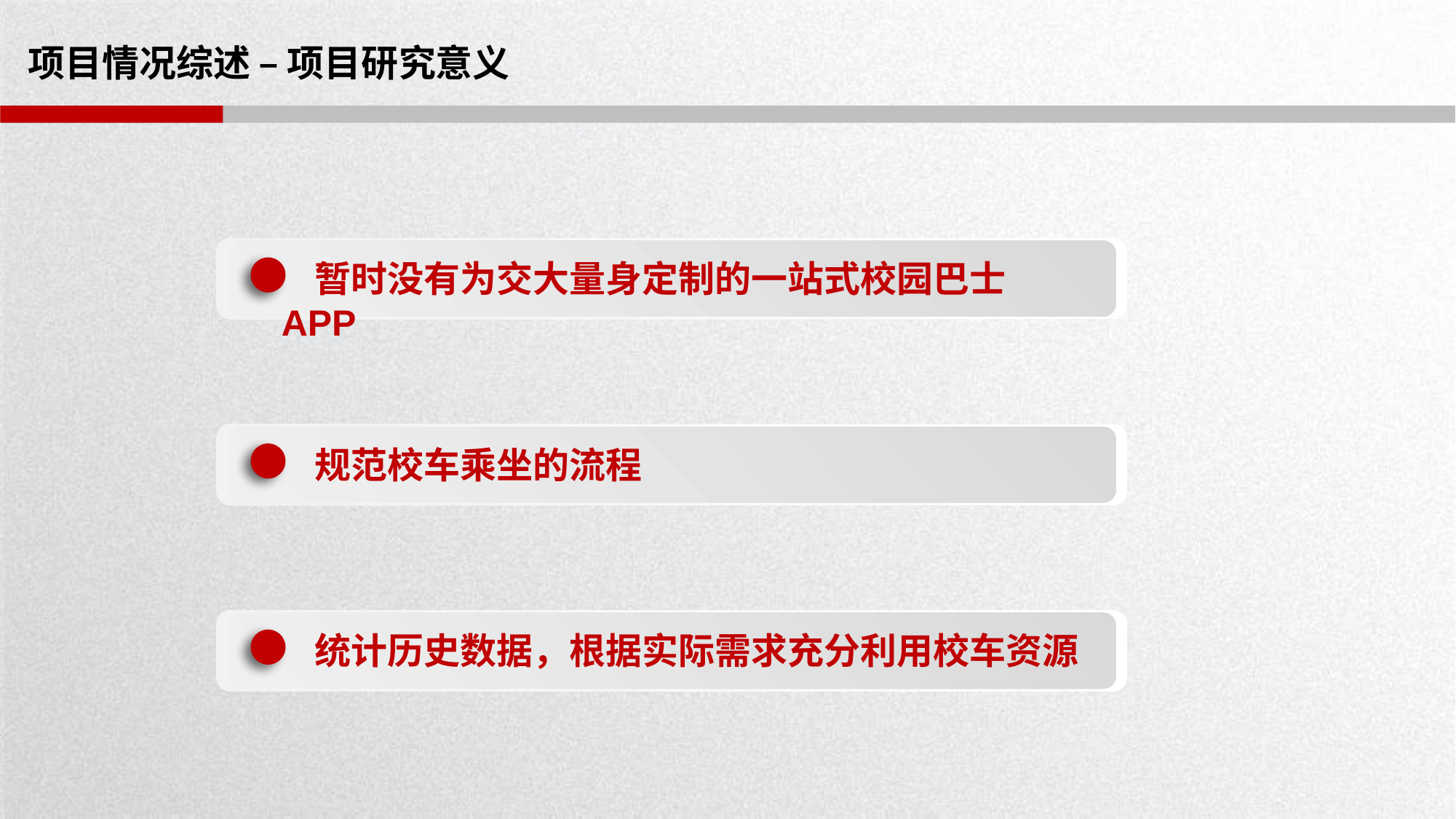

# 项目情况综述 – 项目研究意义

   暂时没有为交大量身定制的一站式校园巴士APP

   规范校车乘坐的流程

   统计历史数据，根据实际需求充分利用校车资源